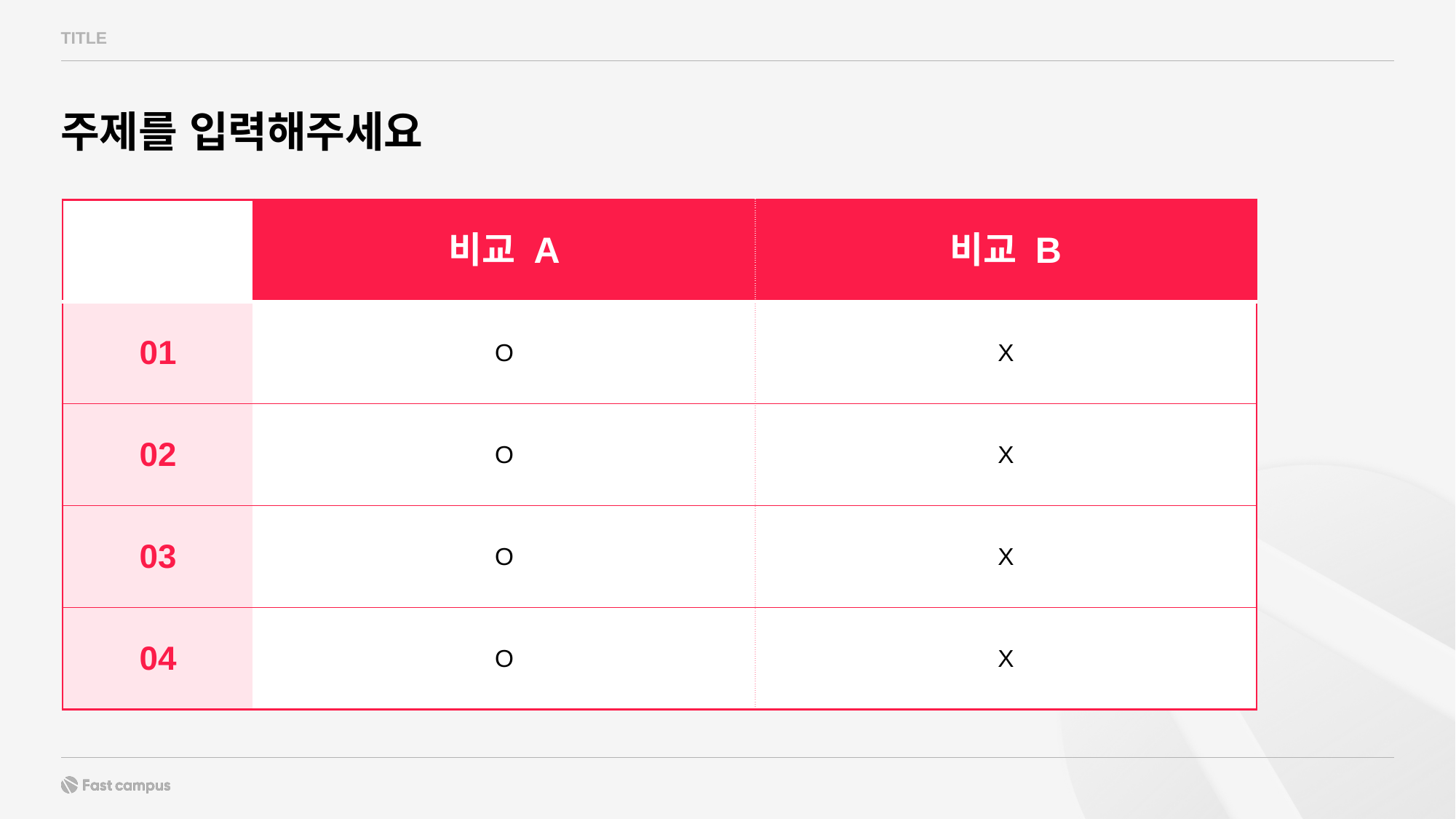

TITLE
주제를 입력해주세요
|  | 비교 A | 비교 B |
| --- | --- | --- |
| 01 | O | X |
| 02 | O | X |
| 03 | O | X |
| 04 | O | X |